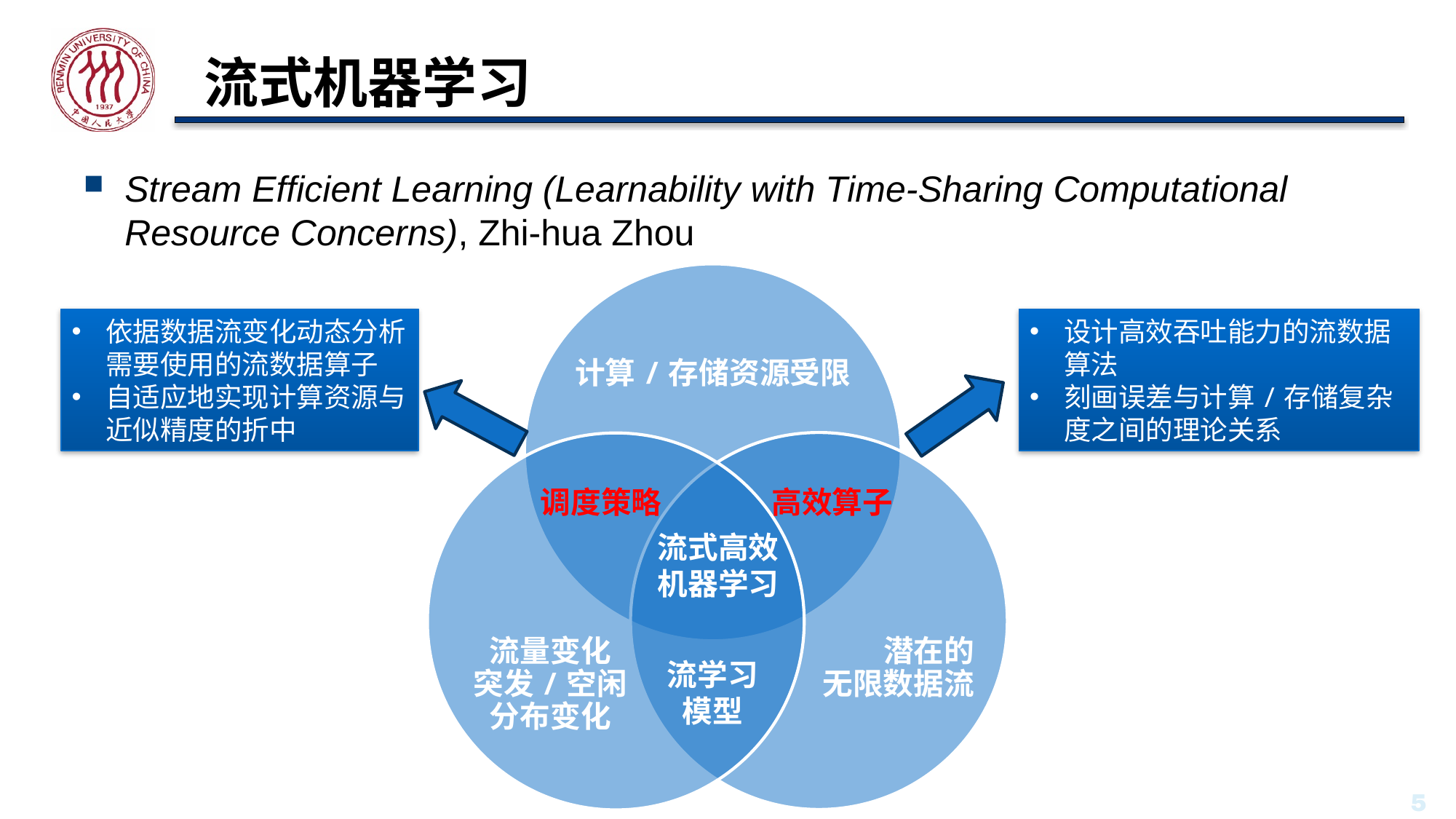

# 流式机器学习
Stream Efficient Learning (Learnability with Time-Sharing Computational Resource Concerns), Zhi-hua Zhou
计算/存储资源受限
潜在的
无限数据流
流量变化
突发/空闲
分布变化
依据数据流变化动态分析需要使用的流数据算子
自适应地实现计算资源与近似精度的折中
设计高效吞吐能力的流数据算法
刻画误差与计算/存储复杂度之间的理论关系

调度策略
高效算子
流式高效
机器学习
流学习
模型